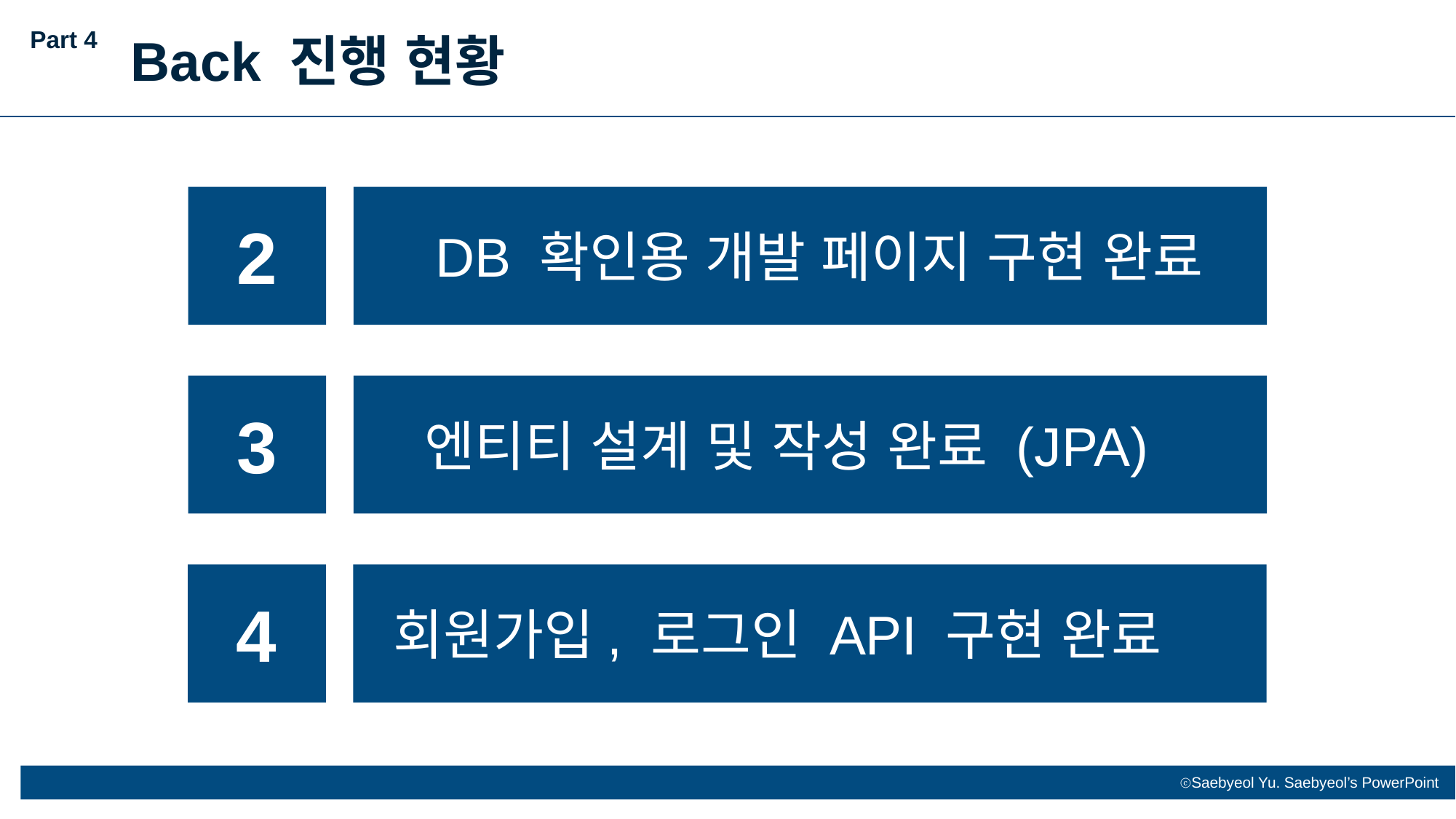

Part 4
Back 진행 현황

2
DB 확인용 개발 페이지 구현 완료

3
엔티티 설계 및 작성 완료 (JPA)

4
회원가입, 로그인 API 구현 완료